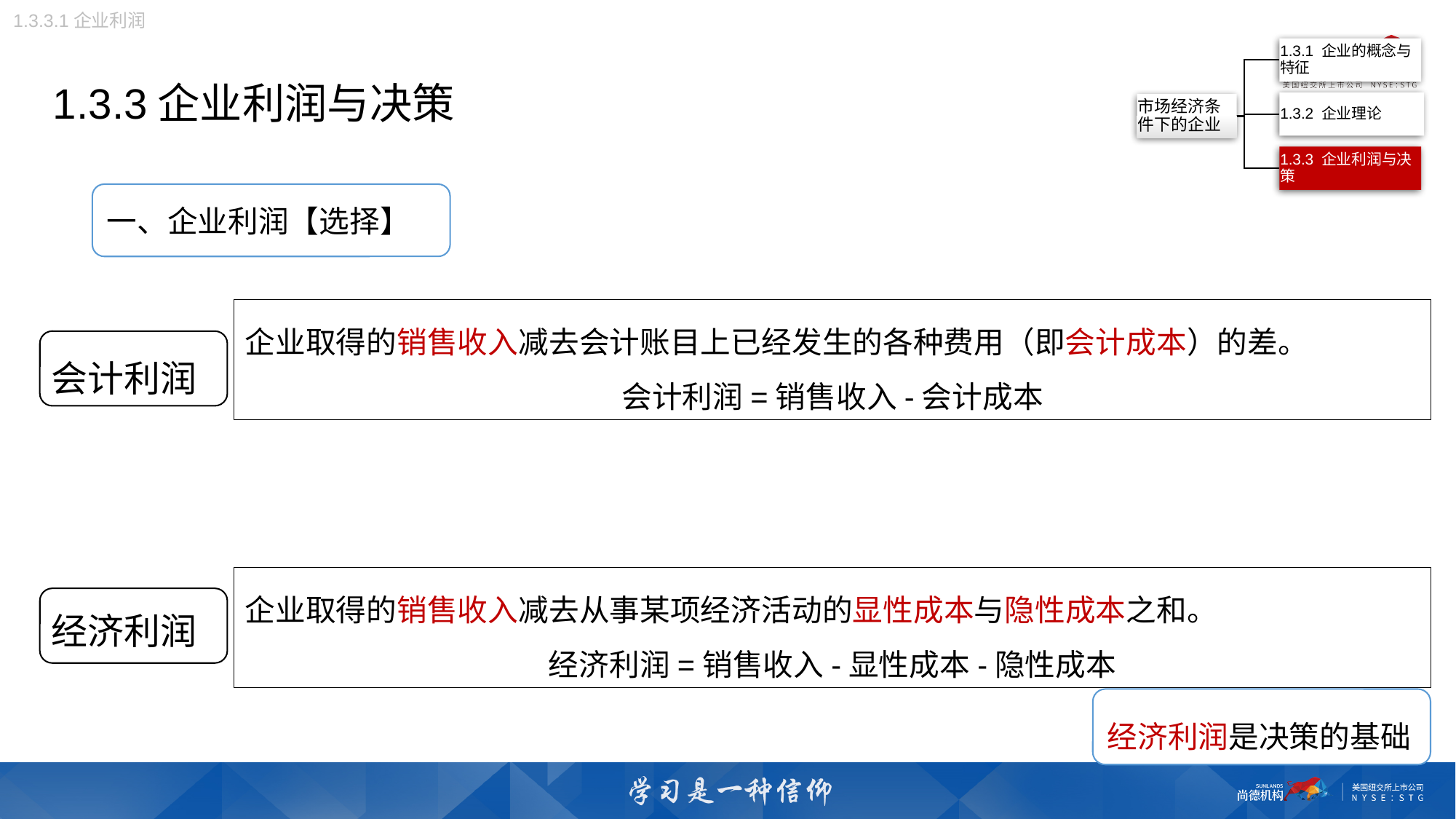

市场经济条件下的企业
1.3.1 企业的概念与特征
1.3.2 企业理论
1.3.3 企业利润与决策
1.3.3.1企业利润
1.3.3企业利润与决策
一、企业利润【选择】
企业取得的销售收入减去会计账目上已经发生的各种费用（即会计成本）的差。
会计利润=销售收入-会计成本

会计利润
企业取得的销售收入减去从事某项经济活动的显性成本与隐性成本之和。
经济利润=销售收入-显性成本-隐性成本

经济利润
经济利润是决策的基础